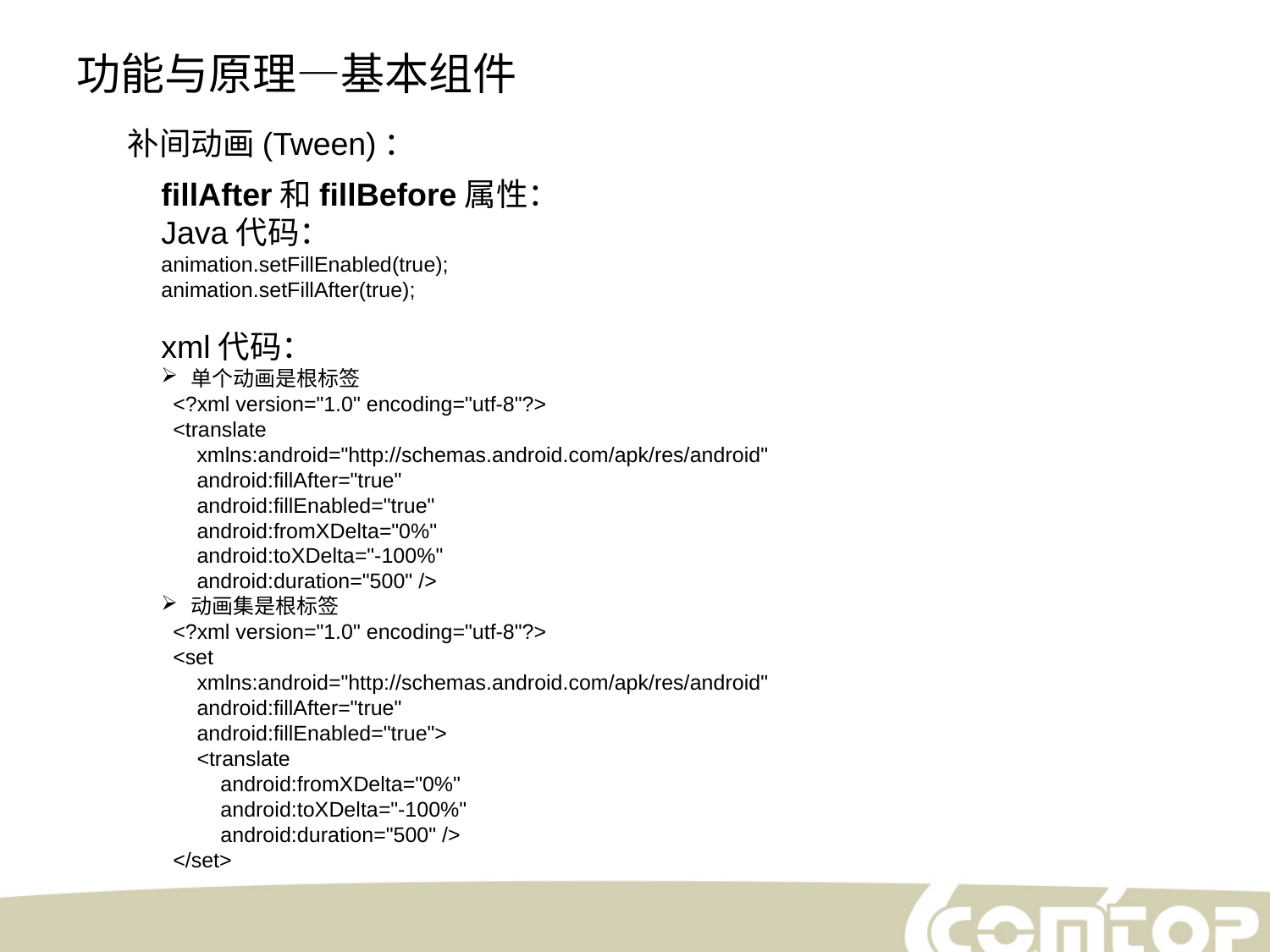

功能与原理—基本组件
补间动画(Tween)：
fillAfter和fillBefore属性：
Java代码：
animation.setFillEnabled(true);
animation.setFillAfter(true);

xml代码：
单个动画是根标签
  <?xml version="1.0" encoding="utf-8"?>
  <translate
      xmlns:android="http://schemas.android.com/apk/res/android"
      android:fillAfter="true"
      android:fillEnabled="true"
      android:fromXDelta="0%"
      android:toXDelta="-100%"
      android:duration="500" />
动画集是根标签
  <?xml version="1.0" encoding="utf-8"?>
  <set
      xmlns:android="http://schemas.android.com/apk/res/android"
      android:fillAfter="true"
      android:fillEnabled="true">
      <translate
          android:fromXDelta="0%"
          android:toXDelta="-100%"
          android:duration="500" />
  </set>